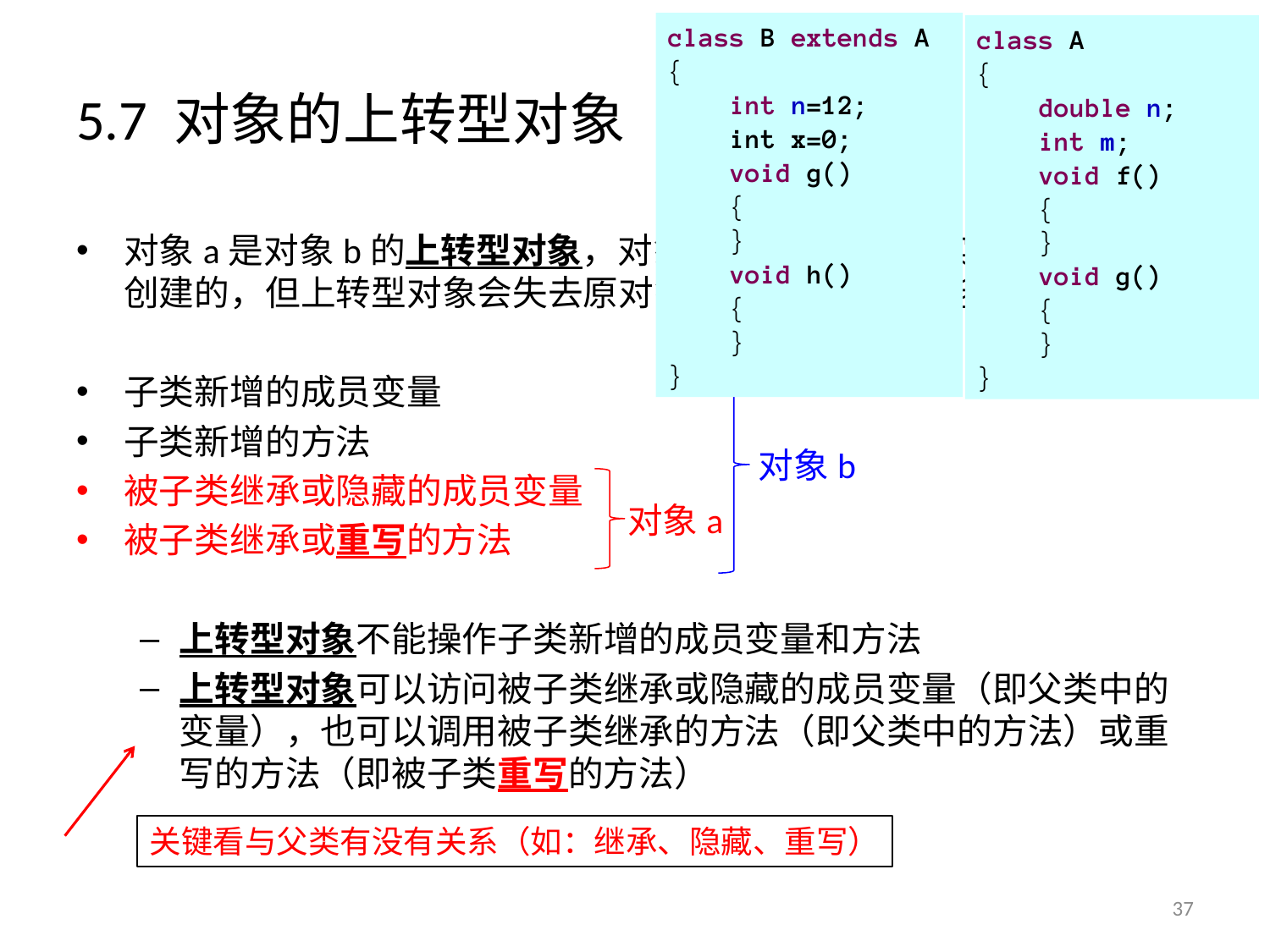

class B extends A
{
    int n=12;
    int x=0;
    void g()
    {
    }
    void h()
    {
    }
}
class A
{
    double n;
    int m;
    void f()
    {
    }
    void g()
    {
    }
}
# 5.7 对象的上转型对象
对象a是对象b的上转型对象，对象的上转型对象的实体是子类负责创建的，但上转型对象会失去原对象的一些属性和功能。

子类新增的成员变量
子类新增的方法
被子类继承或隐藏的成员变量
被子类继承或重写的方法

上转型对象不能操作子类新增的成员变量和方法
上转型对象可以访问被子类继承或隐藏的成员变量（即父类中的变量），也可以调用被子类继承的方法（即父类中的方法）或重写的方法（即被子类重写的方法）

对象b

对象a
关键看与父类有没有关系（如：继承、隐藏、重写）
37